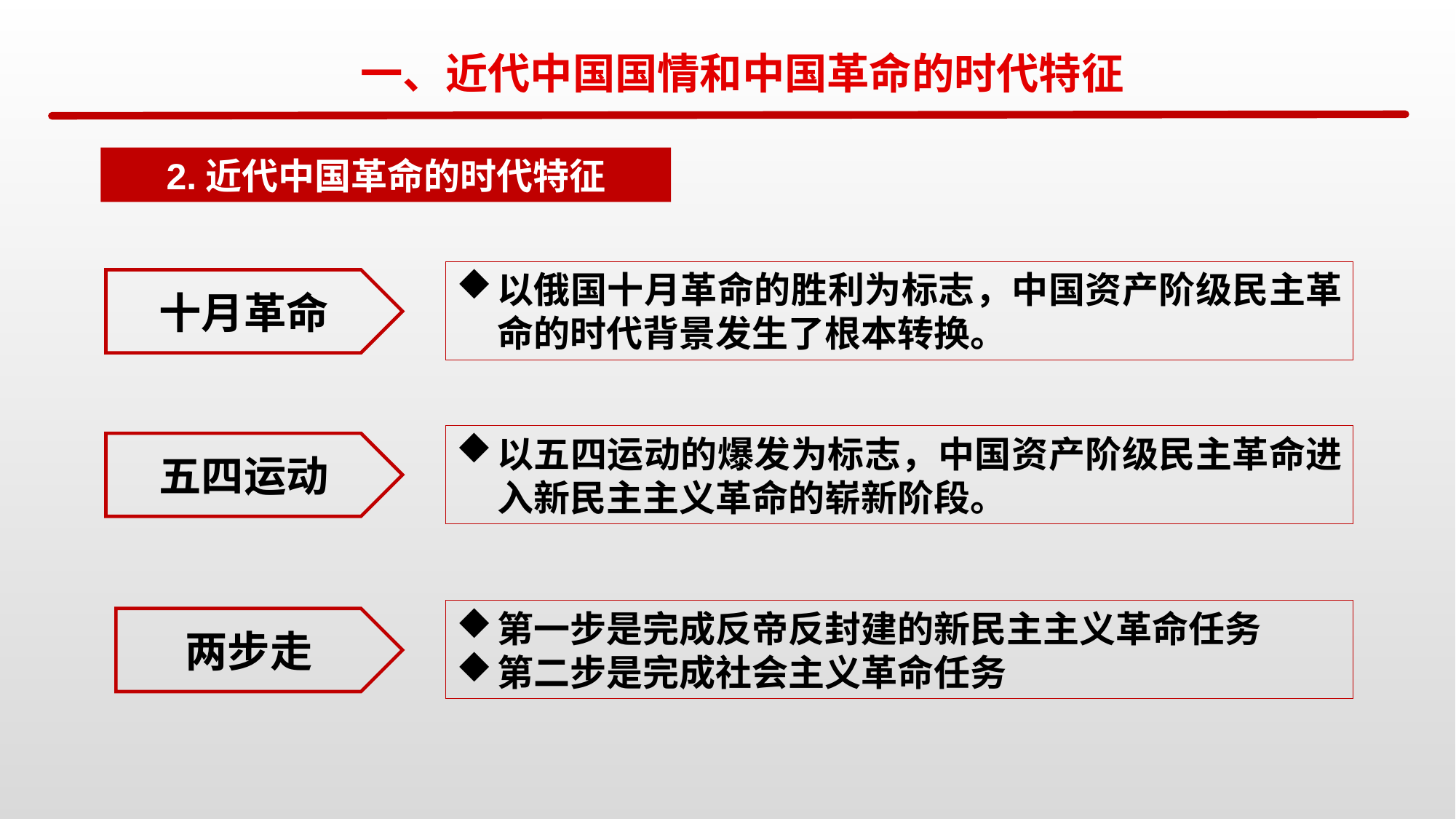

一、近代中国国情和中国革命的时代特征
2.近代中国革命的时代特征
以俄国十月革命的胜利为标志，中国资产阶级民主革命的时代背景发生了根本转换。
十月革命
以五四运动的爆发为标志，中国资产阶级民主革命进入新民主主义革命的崭新阶段。
五四运动
第一步是完成反帝反封建的新民主主义革命任务
第二步是完成社会主义革命任务
两步走